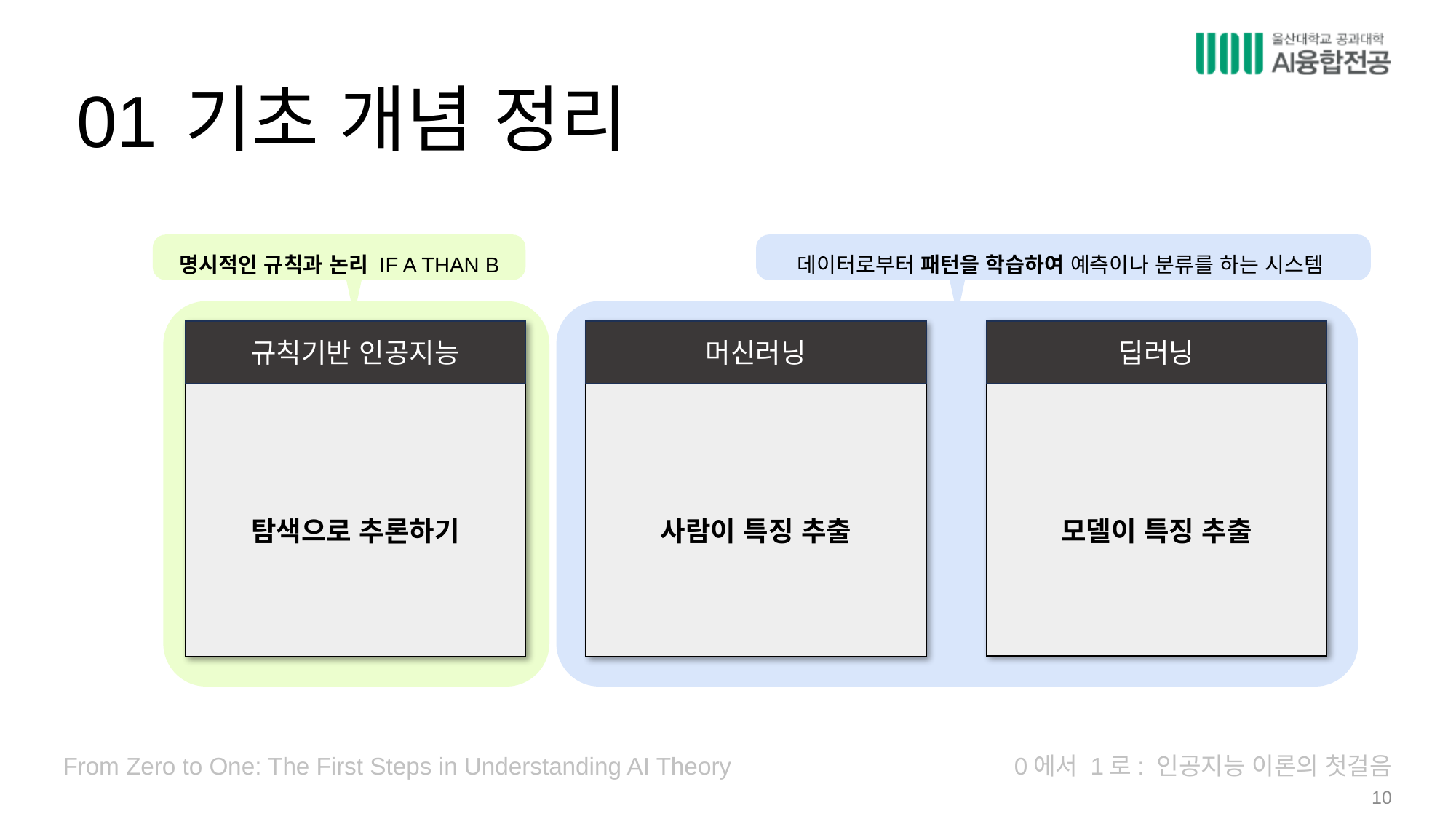

01
# 기초 개념 정리
명시적인 규칙과 논리 IF A THAN B
데이터로부터 패턴을 학습하여 예측이나 분류를 하는 시스템

규칙기반 인공지능

머신러닝
딥러닝
탐색으로 추론하기
사람이 특징 추출
모델이 특징 추출
10